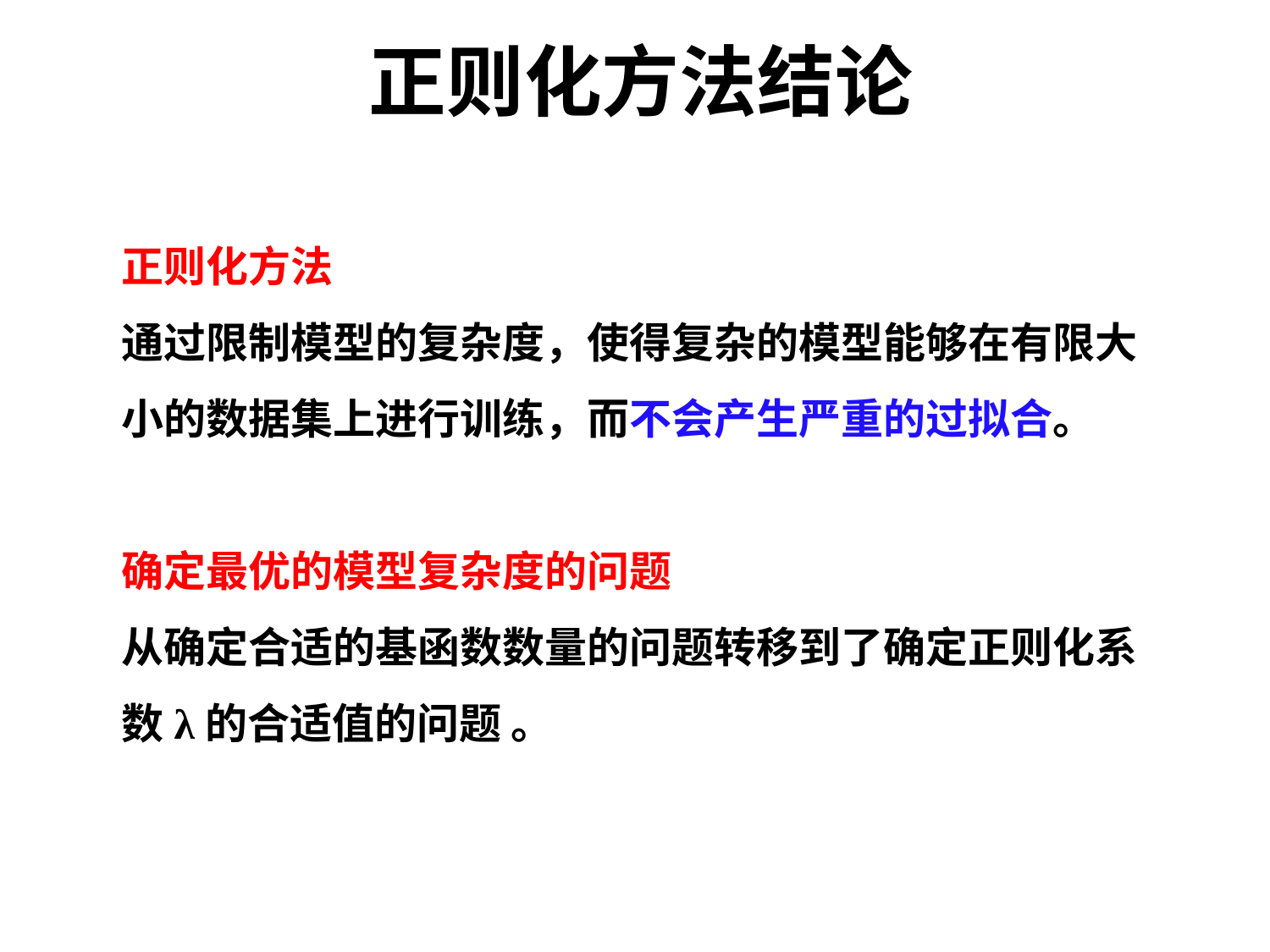

# 正则化方法结论
正则化⽅法
通过限制模型的复杂度，使得复杂的模型能够在有限⼤⼩的数据集上进⾏训练，⽽不会产⽣严重的过拟合。

确定最优的模型复杂度的问题
从确定合适的基函数数量的问题转移到了确定正则化系数λ的合适值的问题 。